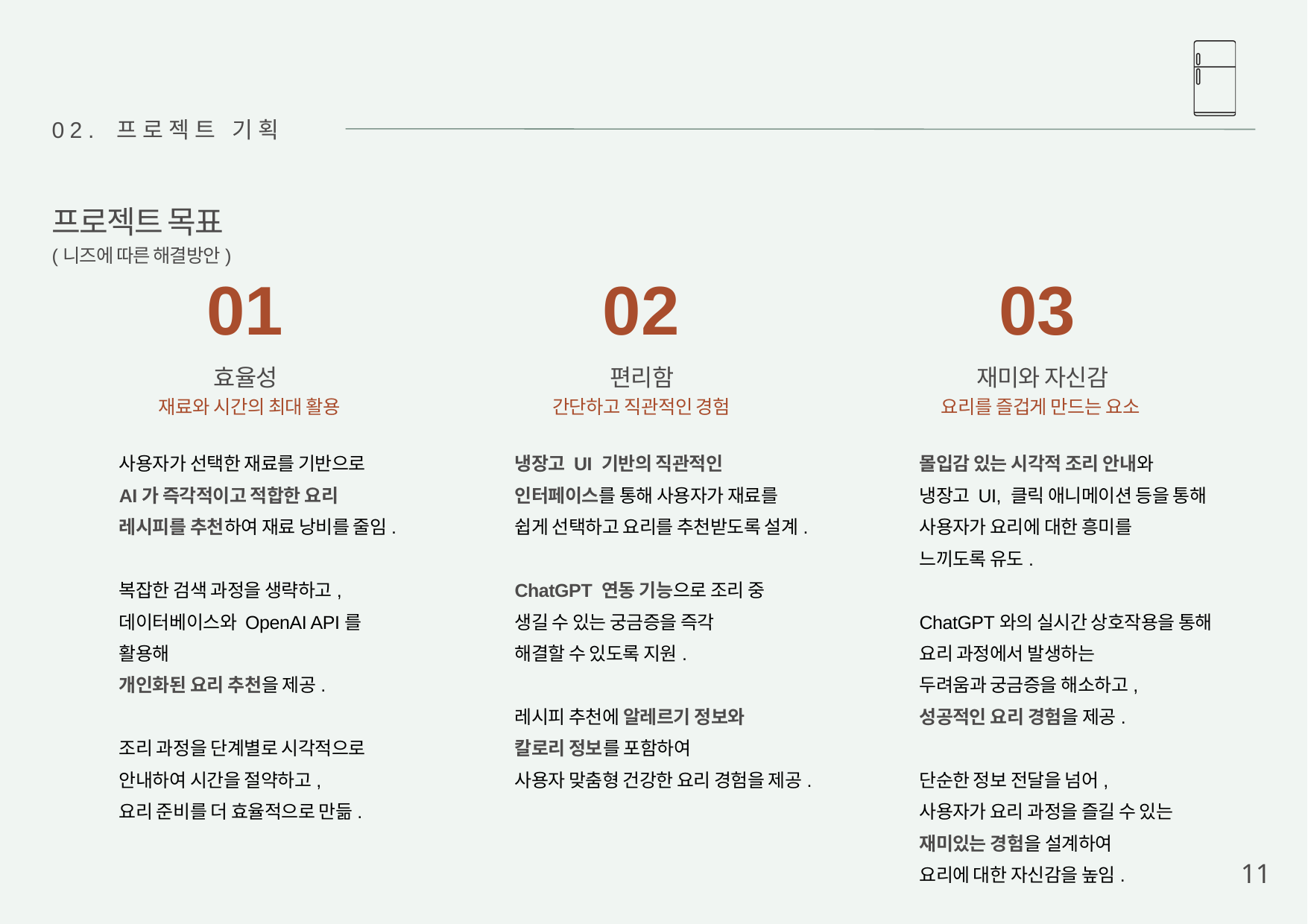

02. 프로젝트 기획

프로젝트 목표
(니즈에 따른 해결방안)
01
02
03
효율성
편리함
재미와 자신감
재료와 시간의 최대 활용
간단하고 직관적인 경험
요리를 즐겁게 만드는 요소
사용자가 선택한 재료를 기반으로
AI가 즉각적이고 적합한 요리
레시피를 추천하여 재료 낭비를 줄임.

복잡한 검색 과정을 생략하고,
데이터베이스와 OpenAI API를 활용해
개인화된 요리 추천을 제공.

조리 과정을 단계별로 시각적으로
안내하여 시간을 절약하고,
요리 준비를 더 효율적으로 만듦.
냉장고 UI 기반의 직관적인
인터페이스를 통해 사용자가 재료를
쉽게 선택하고 요리를 추천받도록 설계.

ChatGPT 연동 기능으로 조리 중
생길 수 있는 궁금증을 즉각
해결할 수 있도록 지원.

레시피 추천에 알레르기 정보와
칼로리 정보를 포함하여
사용자 맞춤형 건강한 요리 경험을 제공.
몰입감 있는 시각적 조리 안내와
냉장고 UI, 클릭 애니메이션 등을 통해
사용자가 요리에 대한 흥미를
느끼도록 유도.

ChatGPT와의 실시간 상호작용을 통해
요리 과정에서 발생하는
두려움과 궁금증을 해소하고,
성공적인 요리 경험을 제공.

단순한 정보 전달을 넘어,
사용자가 요리 과정을 즐길 수 있는
재미있는 경험을 설계하여
요리에 대한 자신감을 높임.
11